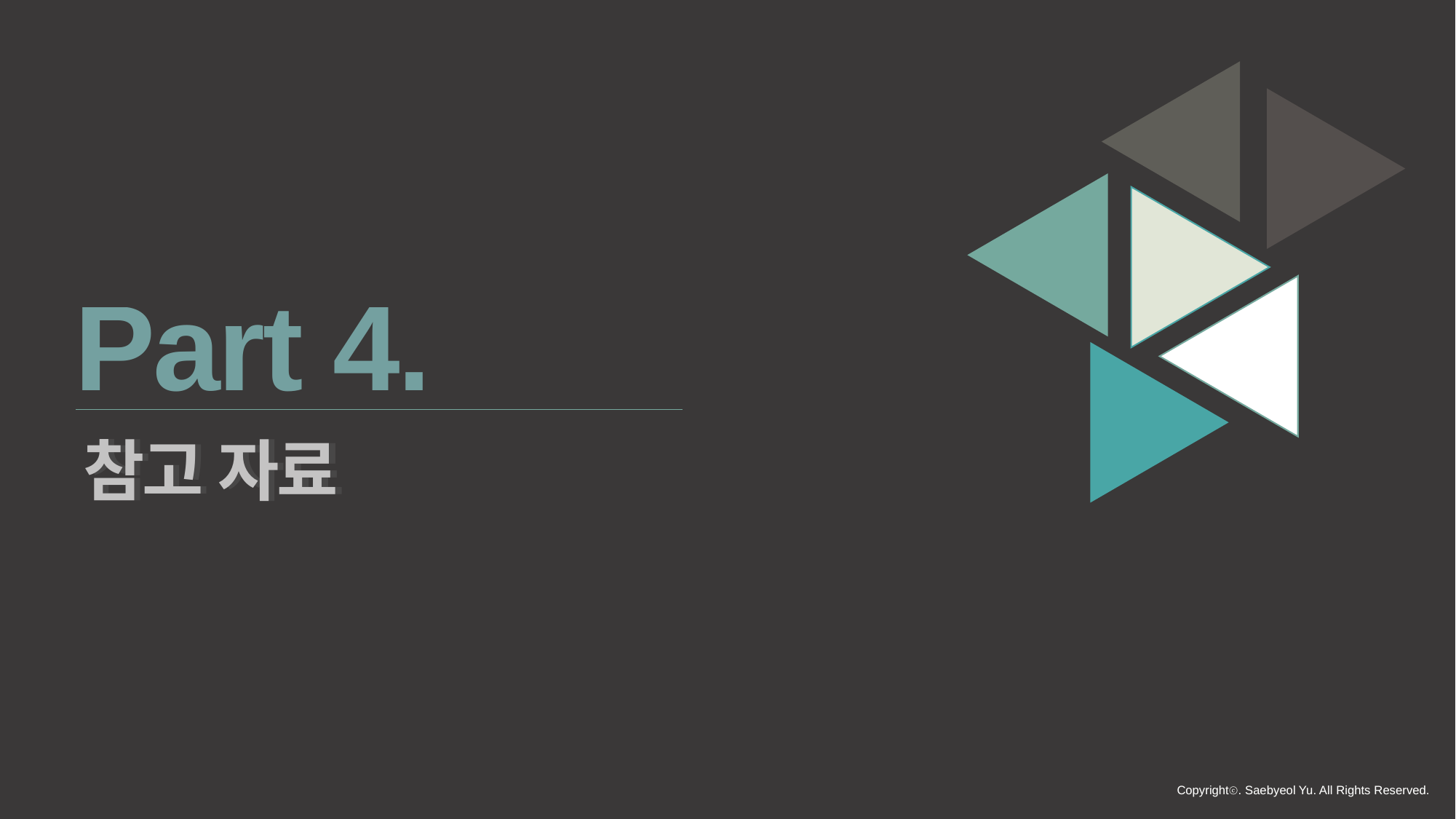

Part 4.
참고 자료
참고 자료
Copyrightⓒ. Saebyeol Yu. All Rights Reserved.